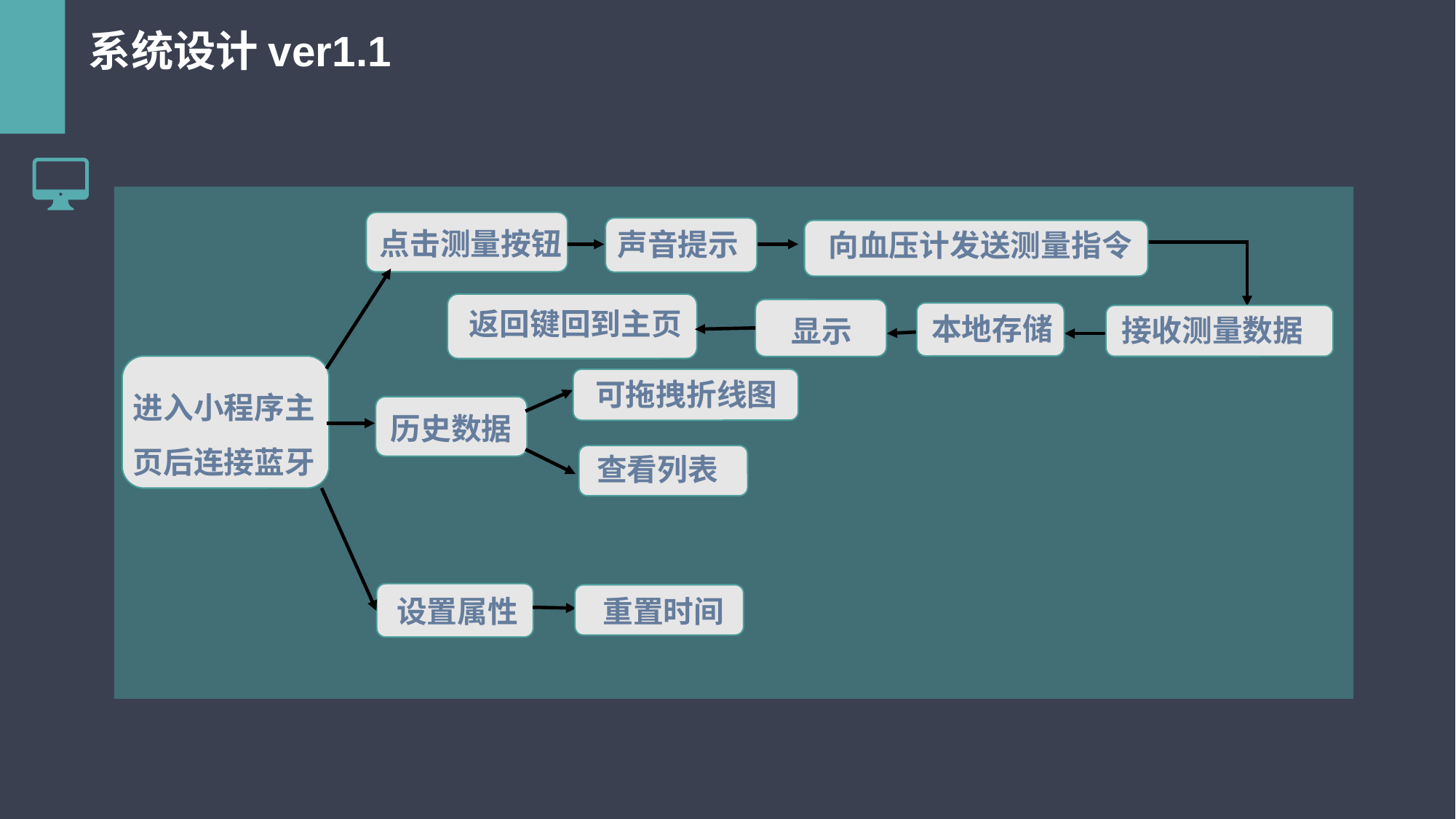

系统设计ver1.1

本地存储

点击测量按钮

声音提示

向血压计发送测量指令

返回键回到主页

显示

本地存储

接收测量数据

进入小程序主页后连接蓝牙

可拖拽折线图

历史数据

查看列表

设置属性

重置时间